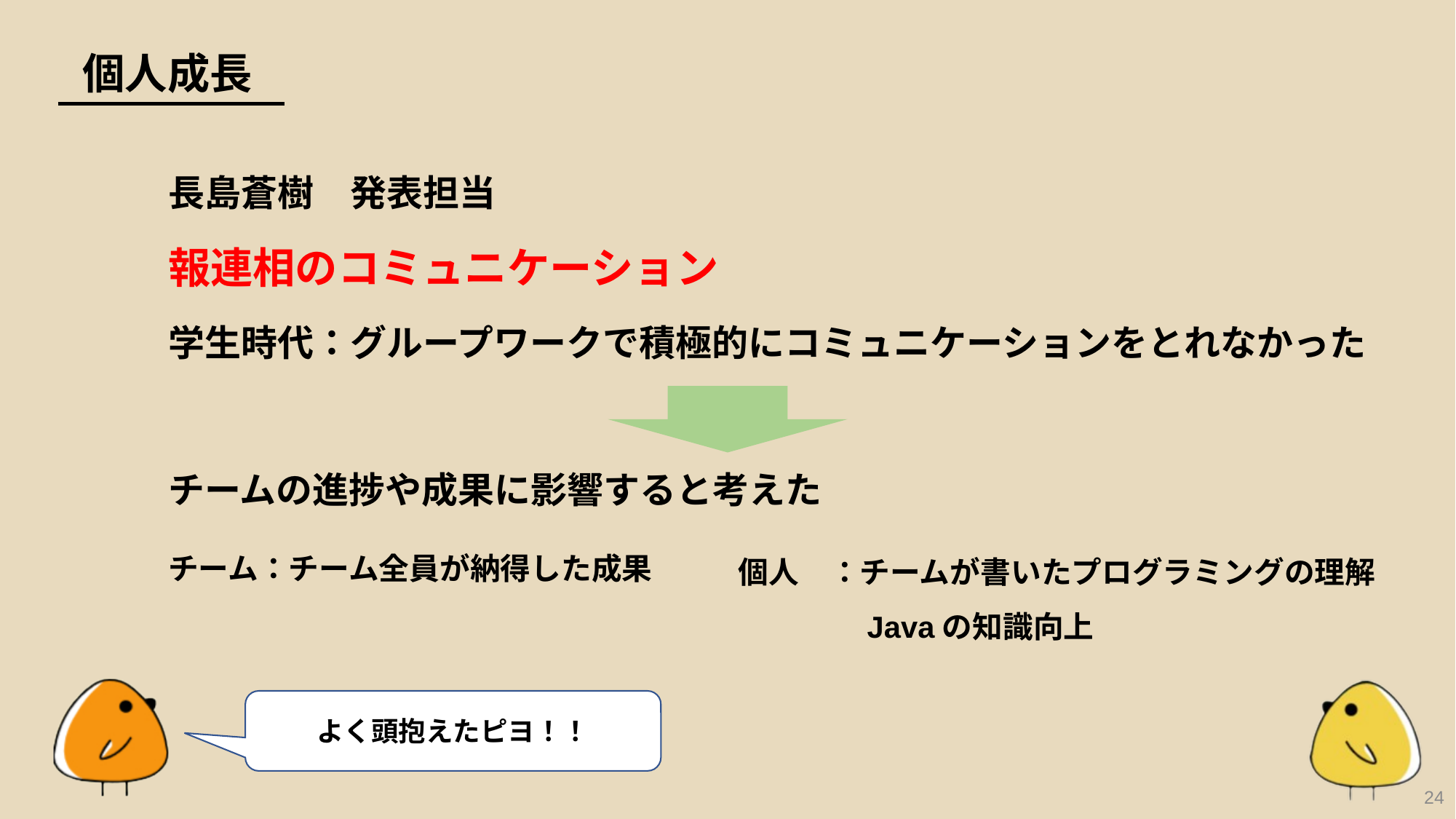

個人成長
長島蒼樹　発表担当
報連相のコミュニケーション
名前　役職
成長した部分
エピソード

学生時代：グループワークで積極的にコミュニケーションをとれなかった
チームの進捗や成果に影響すると考えた
個人　：チームが書いたプログラミングの理解
　　　　Javaの知識向上
チーム：チーム全員が納得した成果
よく頭抱えたピヨ！！
24